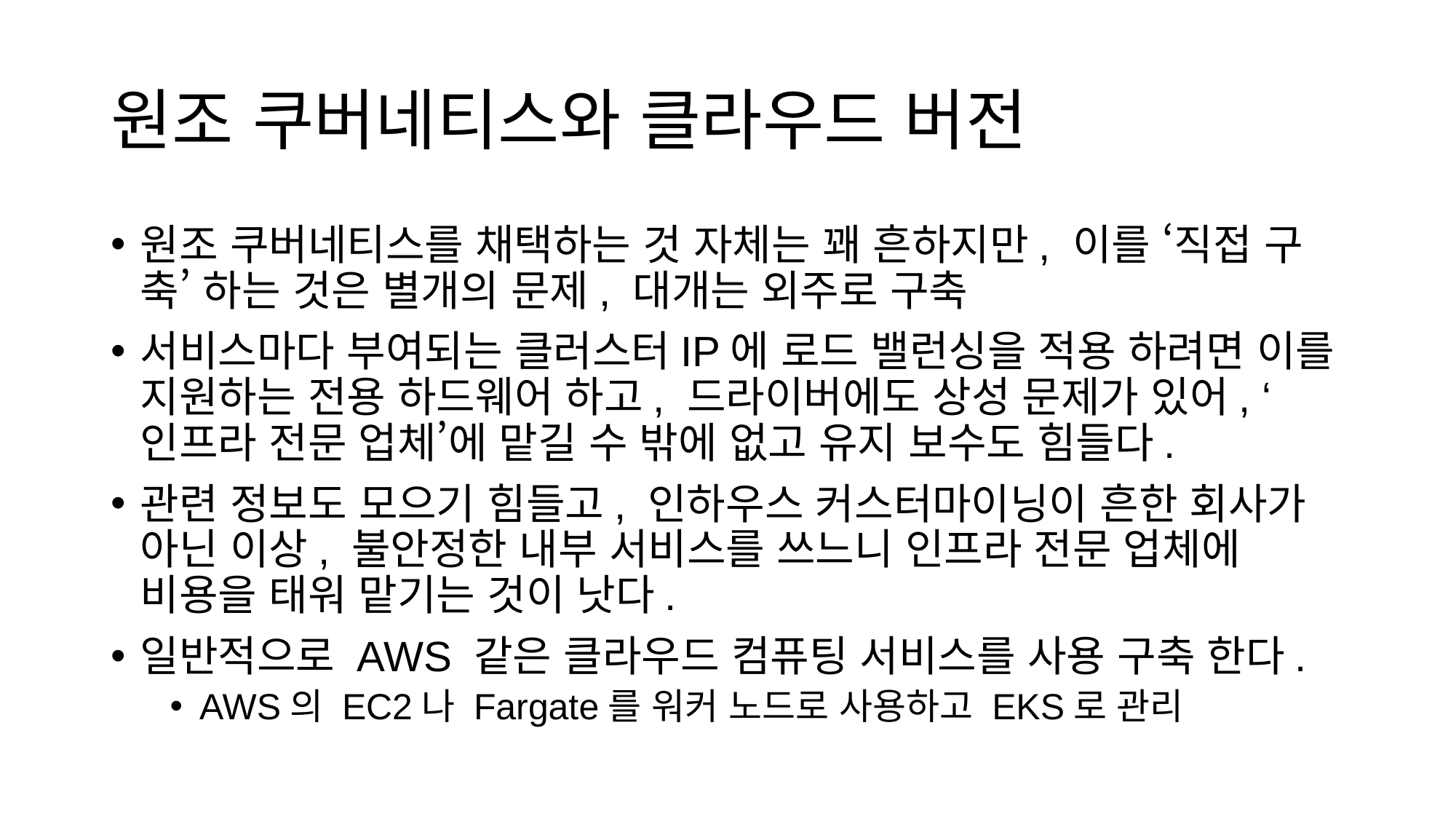

# 원조 쿠버네티스와 클라우드 버전
원조 쿠버네티스를 채택하는 것 자체는 꽤 흔하지만, 이를 ‘직접 구축’ 하는 것은 별개의 문제, 대개는 외주로 구축
서비스마다 부여되는 클러스터IP에 로드 밸런싱을 적용 하려면 이를 지원하는 전용 하드웨어 하고, 드라이버에도 상성 문제가 있어, ‘인프라 전문 업체’에 맡길 수 밖에 없고 유지 보수도 힘들다.
관련 정보도 모으기 힘들고, 인하우스 커스터마이닝이 흔한 회사가 아닌 이상, 불안정한 내부 서비스를 쓰느니 인프라 전문 업체에 비용을 태워 맡기는 것이 낫다.
일반적으로 AWS 같은 클라우드 컴퓨팅 서비스를 사용 구축 한다.
AWS의 EC2나 Fargate를 워커 노드로 사용하고 EKS로 관리